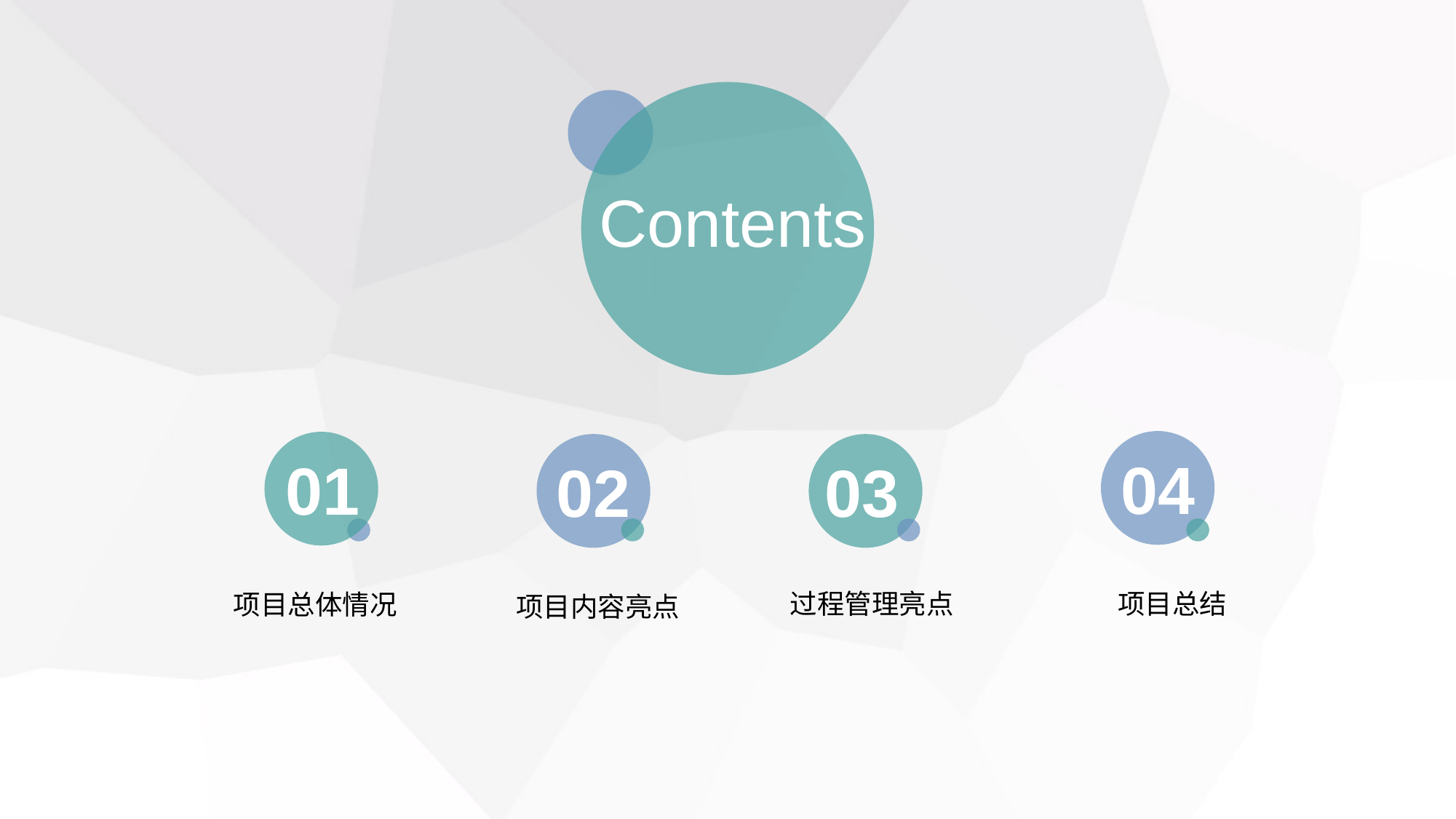

Contents

04
01
02
03

过程管理亮点
项目总结
项目总体情况
项目内容亮点